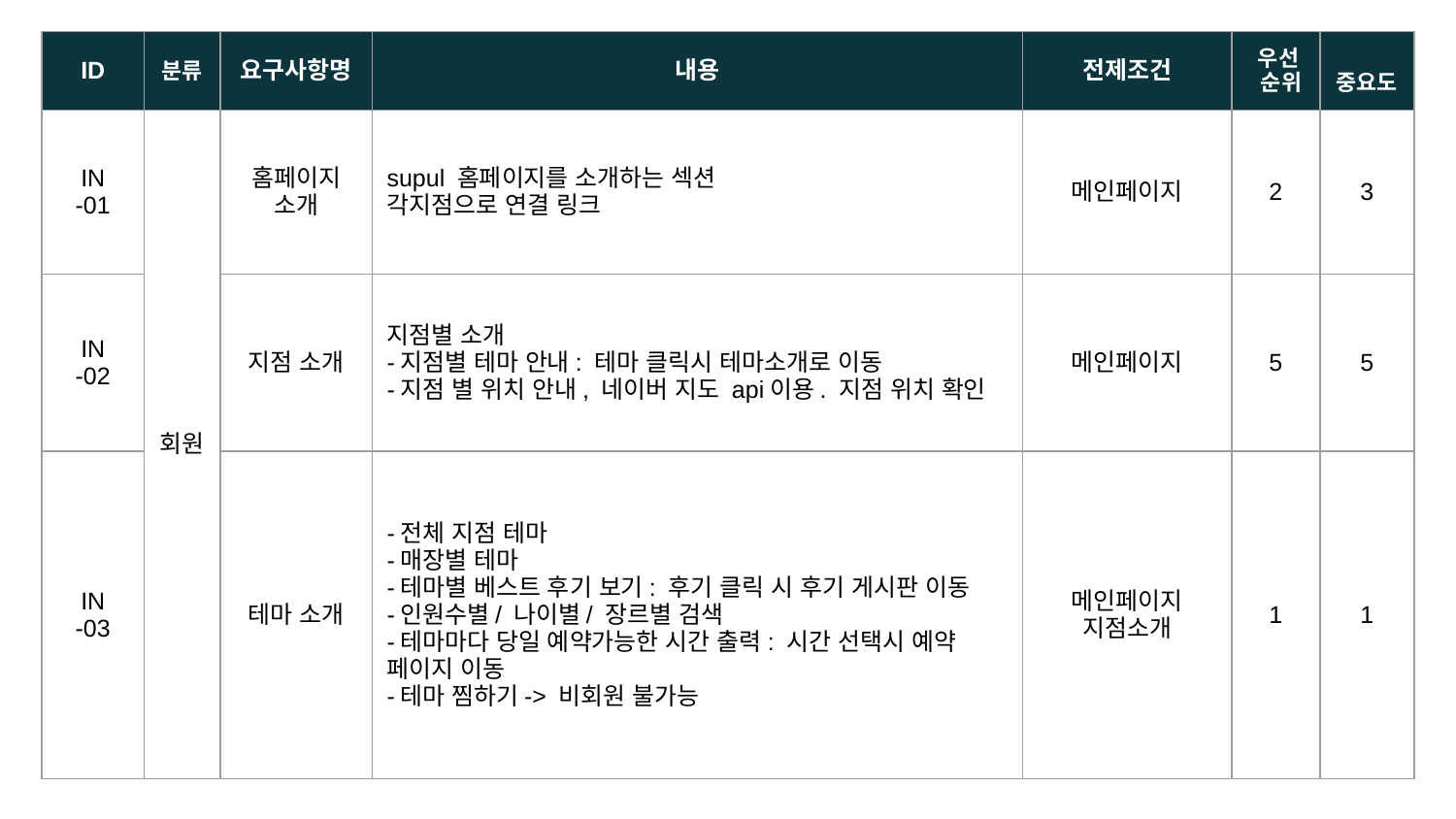

| ID | 분류 | 요구사항명 | 내용 | 전제조건 | 우선 순위 | 중요도 |
| --- | --- | --- | --- | --- | --- | --- |
| IN -01 | 회원 | 홈페이지 소개 | supul 홈페이지를 소개하는 섹션 각지점으로 연결 링크 | 메인페이지 | 2 | 3 |
| IN -02 |  | 지점 소개 | 지점별 소개 -지점별 테마 안내: 테마 클릭시 테마소개로 이동 -지점 별 위치 안내, 네이버 지도 api이용. 지점 위치 확인 | 메인페이지 | 5 | 5 |
| IN -03 |  | 테마 소개 | -전체 지점 테마 -매장별 테마 -테마별 베스트 후기 보기: 후기 클릭 시 후기 게시판 이동 -인원수별/ 나이별/ 장르별 검색 -테마마다 당일 예약가능한 시간 출력: 시간 선택시 예약 페이지 이동 -테마 찜하기-> 비회원 불가능 | 메인페이지 지점소개 | 1 | 1 |